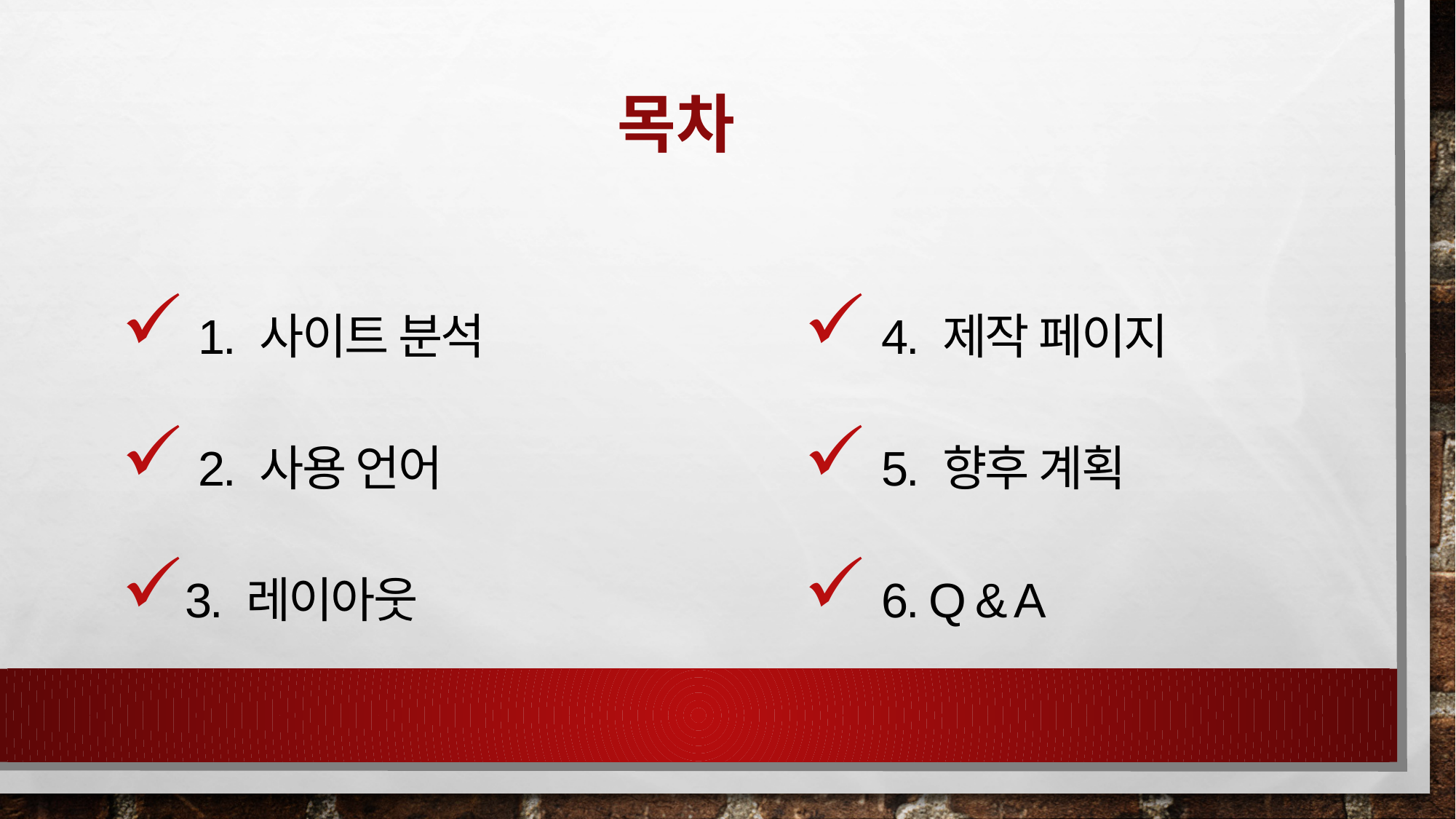

# 목차
 1. 사이트 분석
 2. 사용 언어
3. 레이아웃
 4. 제작 페이지
 5. 향후 계획
 6. Q & A